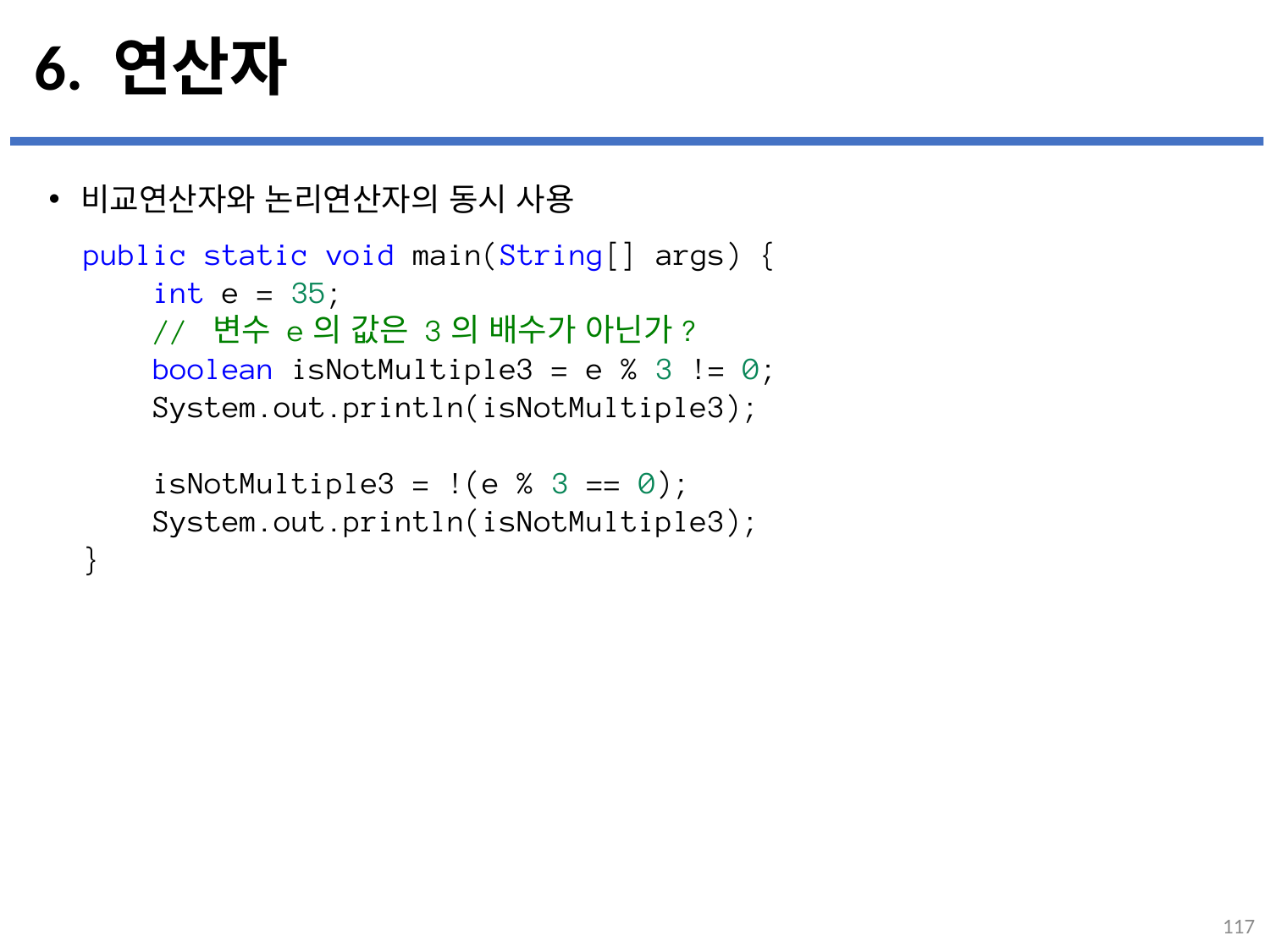

# 6. 연산자
비교연산자와 논리연산자의 동시 사용
...

설명
public static void main(String[] args) {
    int e = 35;
    // 변수 e의 값은 3의 배수가 아닌가?
    boolean isNotMultiple3 = e % 3 != 0;
    System.out.println(isNotMultiple3);
    isNotMultiple3 = !(e % 3 == 0);
    System.out.println(isNotMultiple3);
}
117